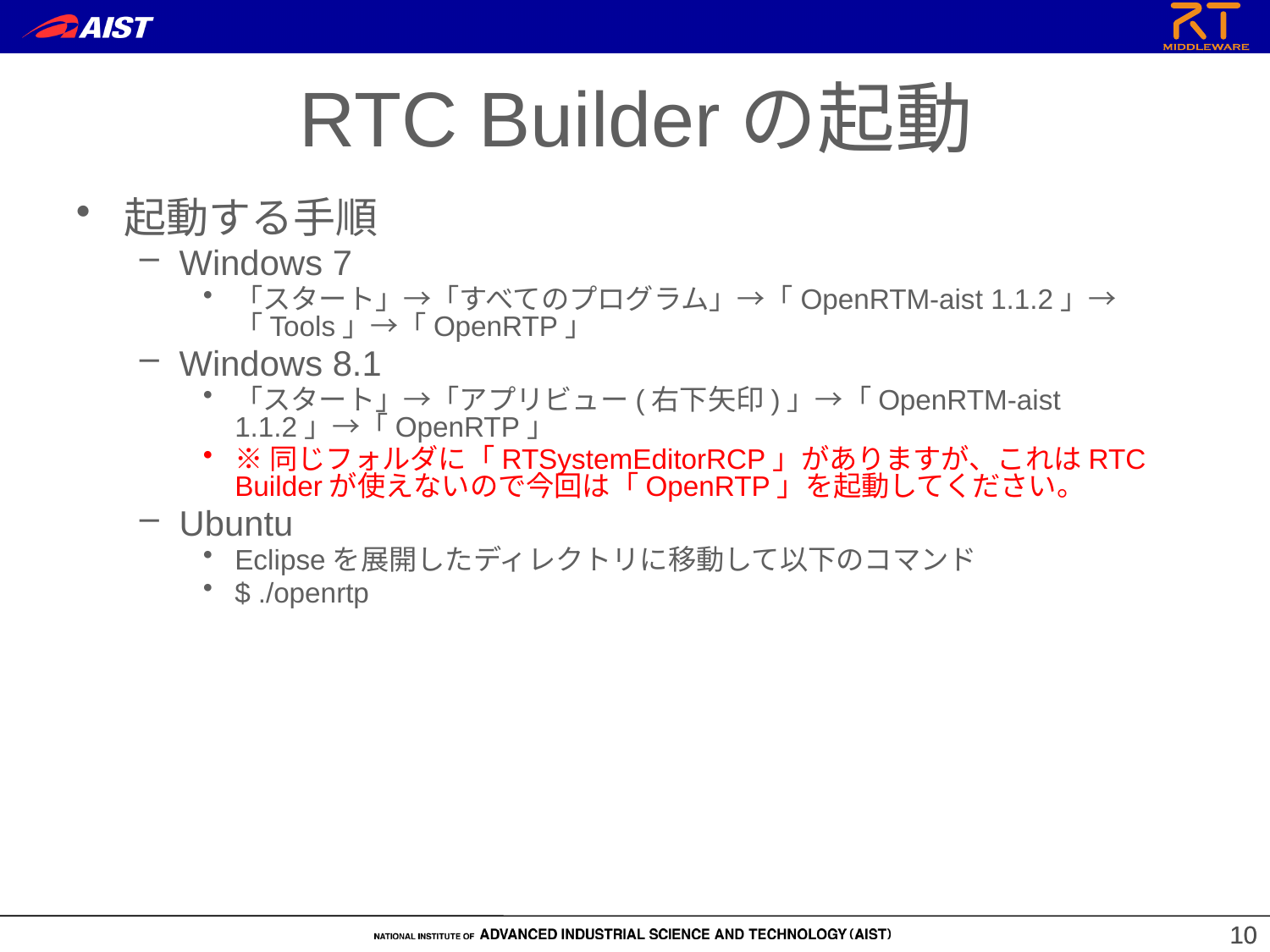

RTC Builderの起動
起動する手順
Windows 7
「スタート」→「すべてのプログラム」→「OpenRTM-aist 1.1.2」→「Tools」→「OpenRTP」
Windows 8.1
「スタート」→「アプリビュー(右下矢印)」→「OpenRTM-aist 1.1.2」→「OpenRTP」
※同じフォルダに「RTSystemEditorRCP」がありますが、これはRTC Builderが使えないので今回は「OpenRTP」を起動してください。
Ubuntu
Eclipseを展開したディレクトリに移動して以下のコマンド
$ ./openrtp

10
10